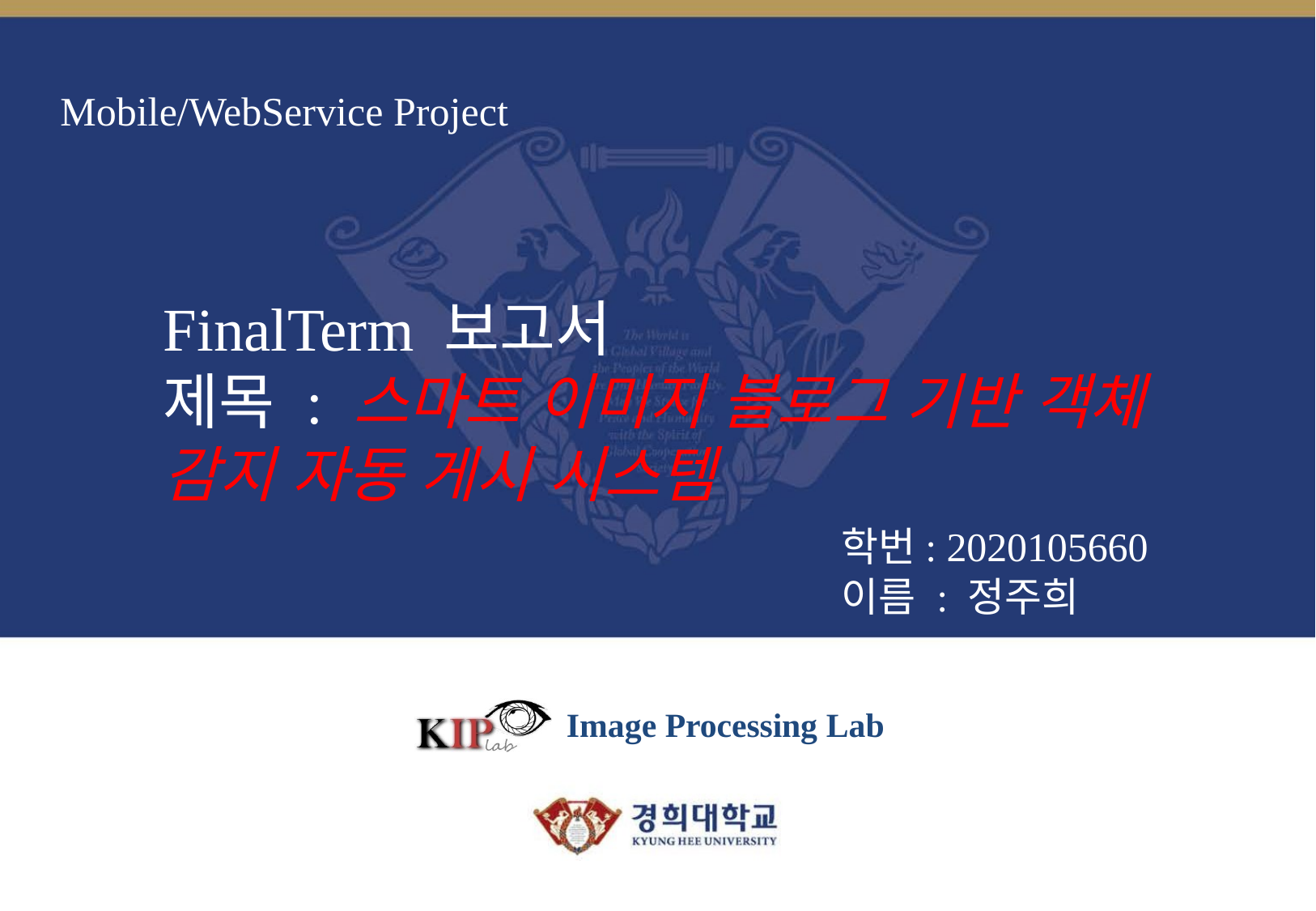

# Mobile/WebService Project
FinalTerm 보고서
제목 : 스마트 이미지 블로그 기반 객체 감지 자동 게시 시스템
학번: 2020105660
이름 : 정주희

Image Processing Lab